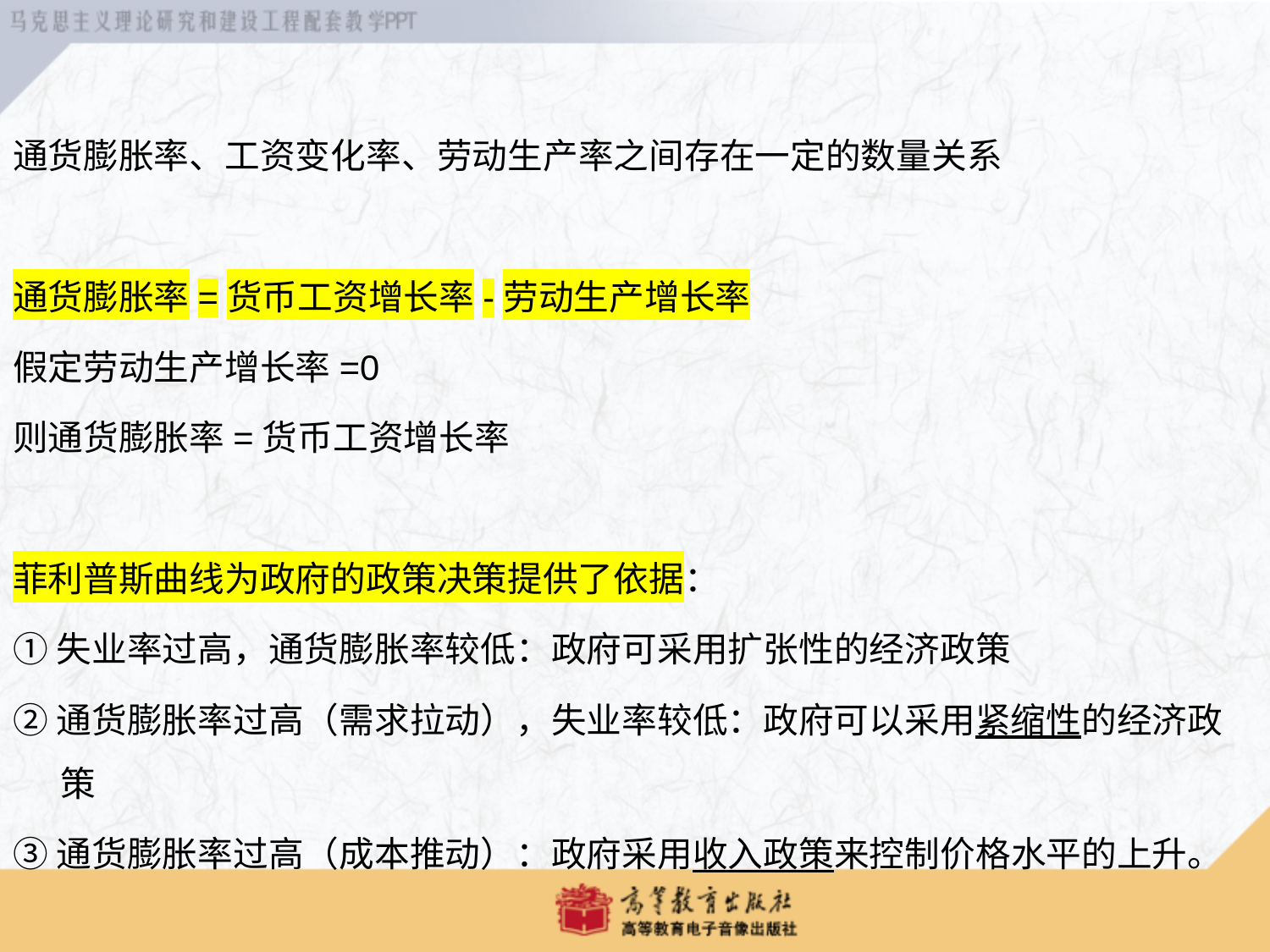

通货膨胀率、工资变化率、劳动生产率之间存在一定的数量关系

通货膨胀率=货币工资增长率-劳动生产增长率
假定劳动生产增长率=0
则通货膨胀率=货币工资增长率

菲利普斯曲线为政府的政策决策提供了依据：
①失业率过高，通货膨胀率较低：政府可采用扩张性的经济政策
②通货膨胀率过高（需求拉动），失业率较低：政府可以采用紧缩性的经济政策
③通货膨胀率过高（成本推动）：政府采用收入政策来控制价格水平的上升。